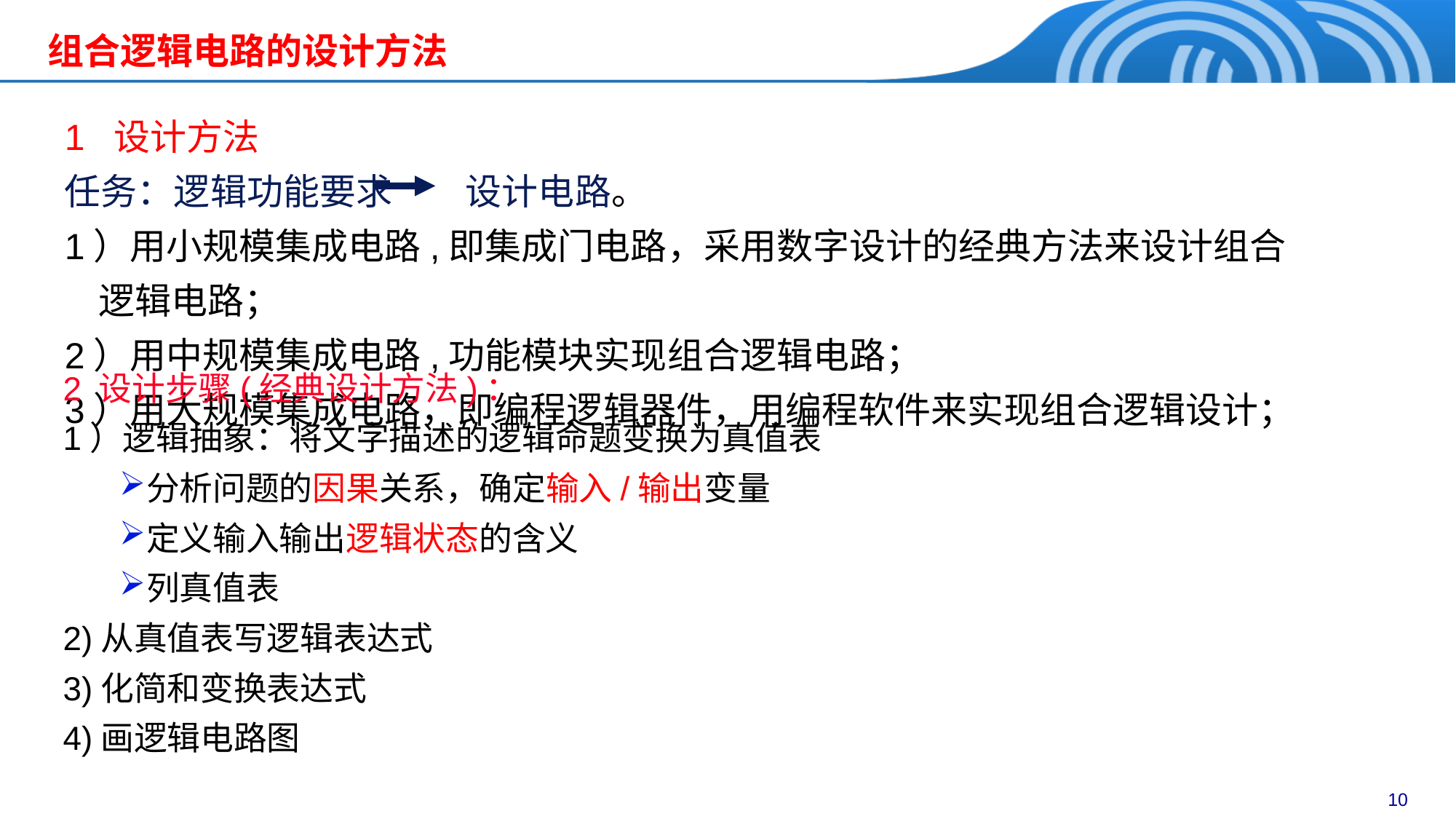

组合逻辑电路的设计方法
1  设计方法
任务：逻辑功能要求         设计电路。
1）用小规模集成电路,即集成门电路，采用数字设计的经典方法来设计组合逻辑电路；
2）用中规模集成电路,功能模块实现组合逻辑电路；
3）用大规模集成电路，即编程逻辑器件，用编程软件来实现组合逻辑设计；

2 设计步骤(经典设计方法)：
1）逻辑抽象：将文字描述的逻辑命题变换为真值表
分析问题的因果关系，确定输入/输出变量
定义输入输出逻辑状态的含义
列真值表
2)从真值表写逻辑表达式
3)化简和变换表达式
4)画逻辑电路图